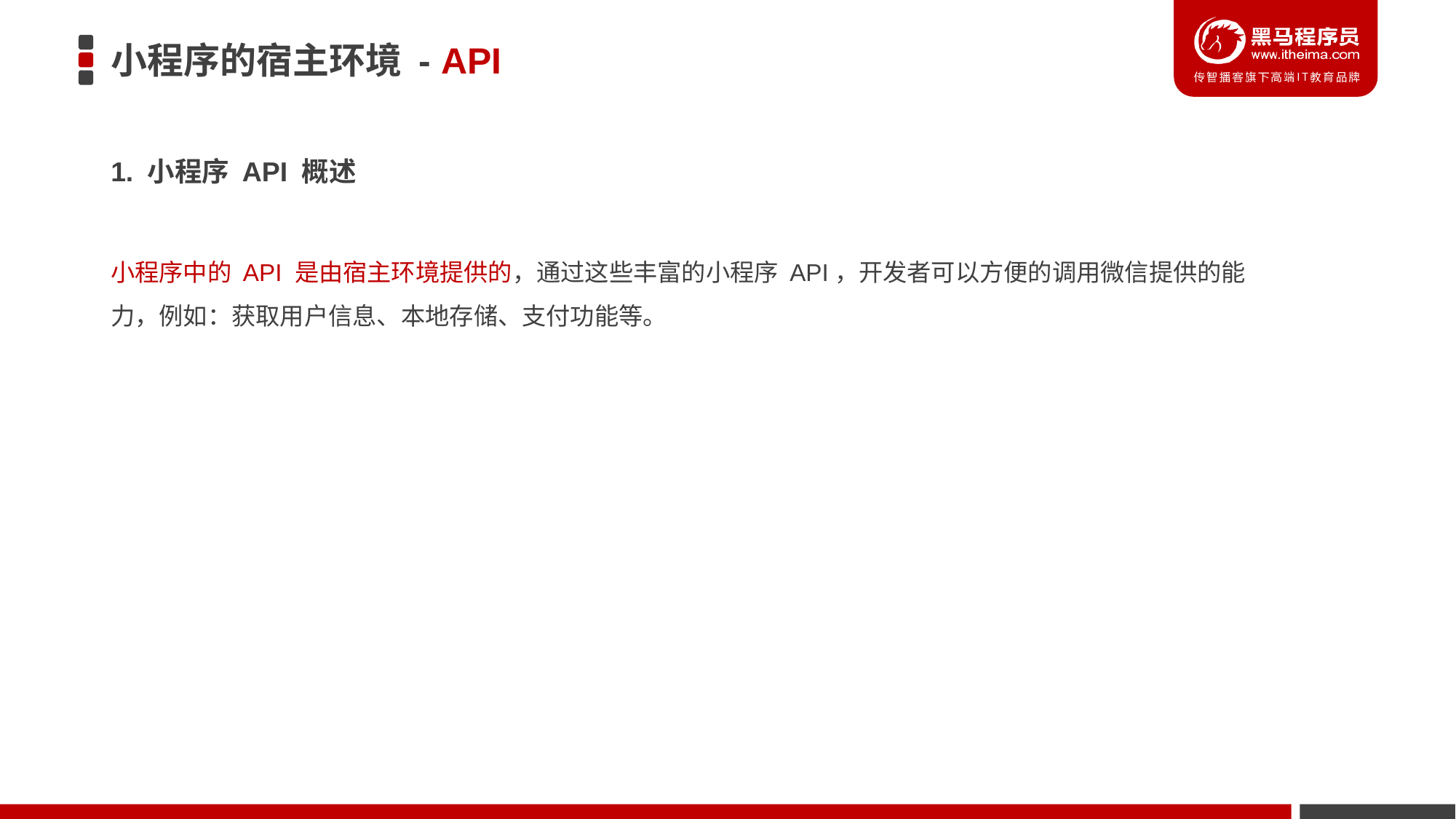

# 小程序的宿主环境 - API
1. 小程序 API 概述
小程序中的 API 是由宿主环境提供的，通过这些丰富的小程序 API，开发者可以方便的调用微信提供的能力，例如：获取用户信息、本地存储、支付功能等。